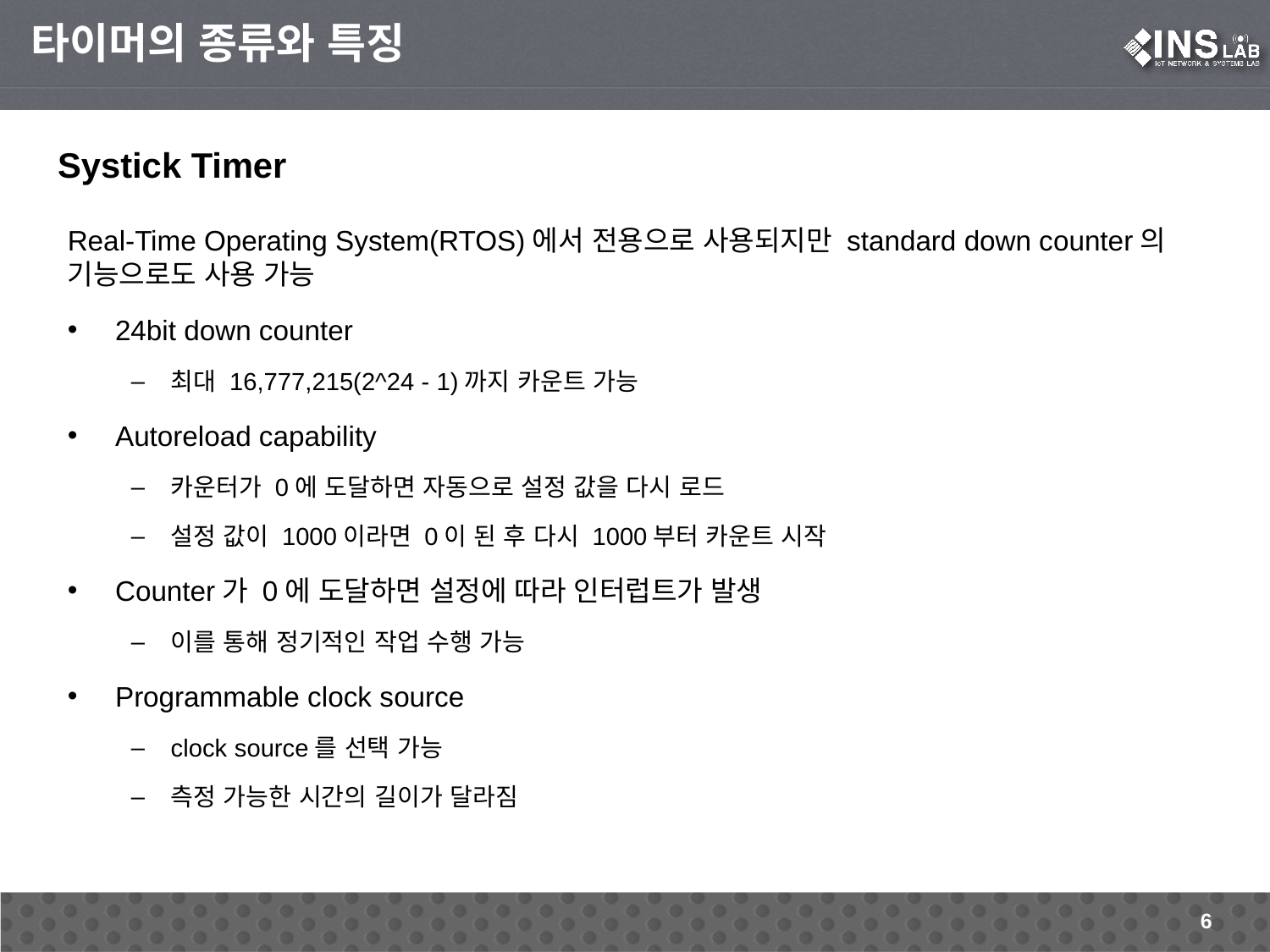

타이머의 종류와 특징

Systick Timer
Real-Time Operating System(RTOS)에서 전용으로 사용되지만 standard down counter의 기능으로도 사용 가능
24bit down counter
최대 16,777,215(2^24 - 1)까지 카운트 가능
Autoreload capability
카운터가 0에 도달하면 자동으로 설정 값을 다시 로드
설정 값이 1000이라면 0이 된 후 다시 1000부터 카운트 시작
Counter가 0에 도달하면 설정에 따라 인터럽트가 발생
이를 통해 정기적인 작업 수행 가능
Programmable clock source
clock source를 선택 가능
측정 가능한 시간의 길이가 달라짐
6